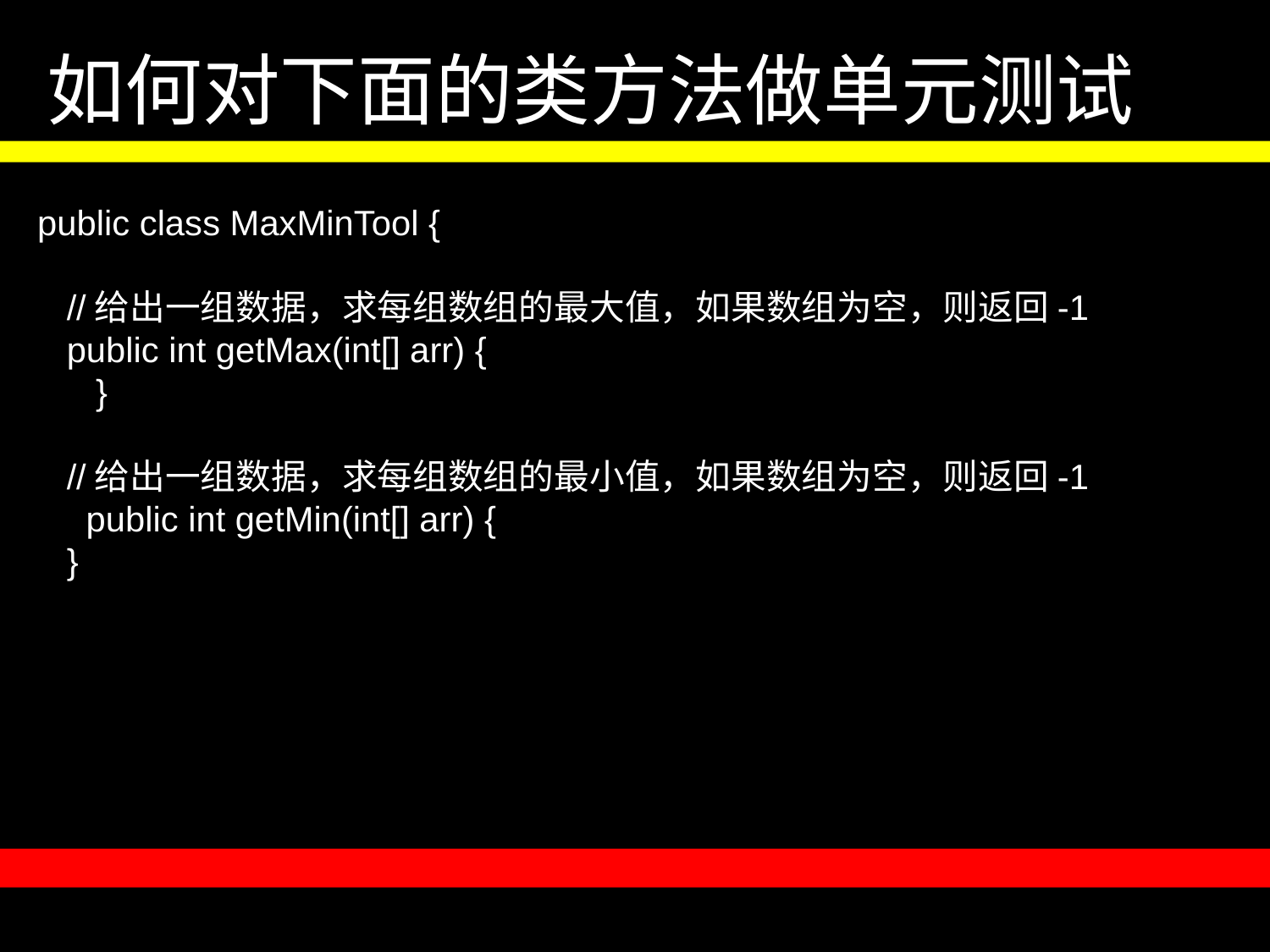

如何对下面的类方法做单元测试
public class MaxMinTool {

   //给出一组数据，求每组数组的最大值，如果数组为空，则返回-1
   public int getMax(int[] arr) {
      }

   //给出一组数据，求每组数组的最小值，如果数组为空，则返回-1
     public int getMin(int[] arr) {
   }